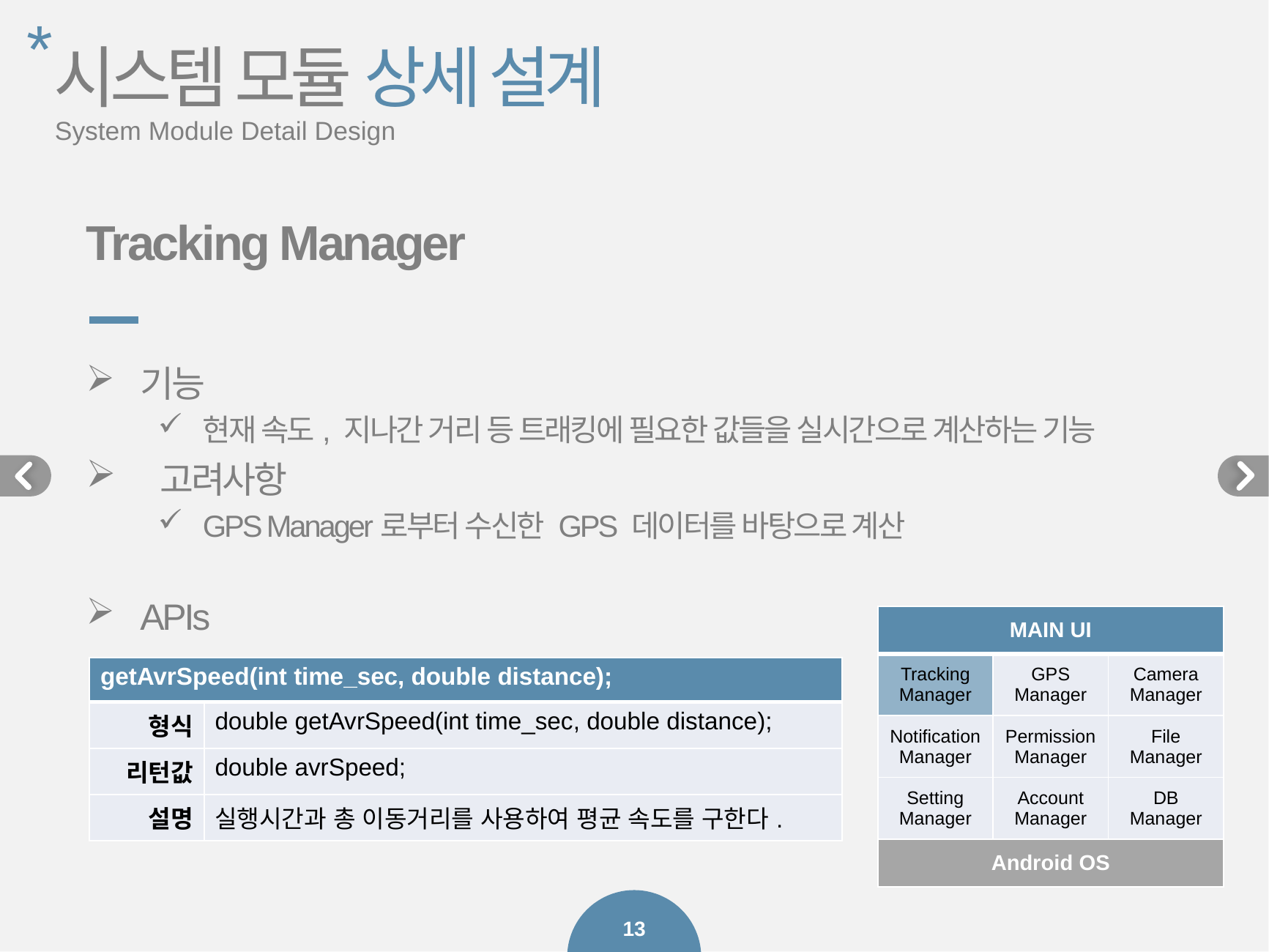

*
시스템 모듈 상세 설계
System Module Detail Design
Tracking Manager
기능
현재 속도, 지나간 거리 등 트래킹에 필요한 값들을 실시간으로 계산하는 기능
 고려사항
GPS Manager로부터 수신한 GPS 데이터를 바탕으로 계산

APIs

| MAIN UI |  |  |
| --- | --- | --- |
| Tracking Manager | GPS Manager | Camera Manager |
| Notification Manager | Permission Manager | File Manager |
| Setting Manager | Account Manager | DB Manager |
| Android OS |  |  |
| getAvrSpeed(int time\_sec, double distance); |  |
| --- | --- |
| 형식 | double getAvrSpeed(int time\_sec, double distance); |
| 리턴값 | double avrSpeed; |
| 설명 | 실행시간과 총 이동거리를 사용하여 평균 속도를 구한다. |